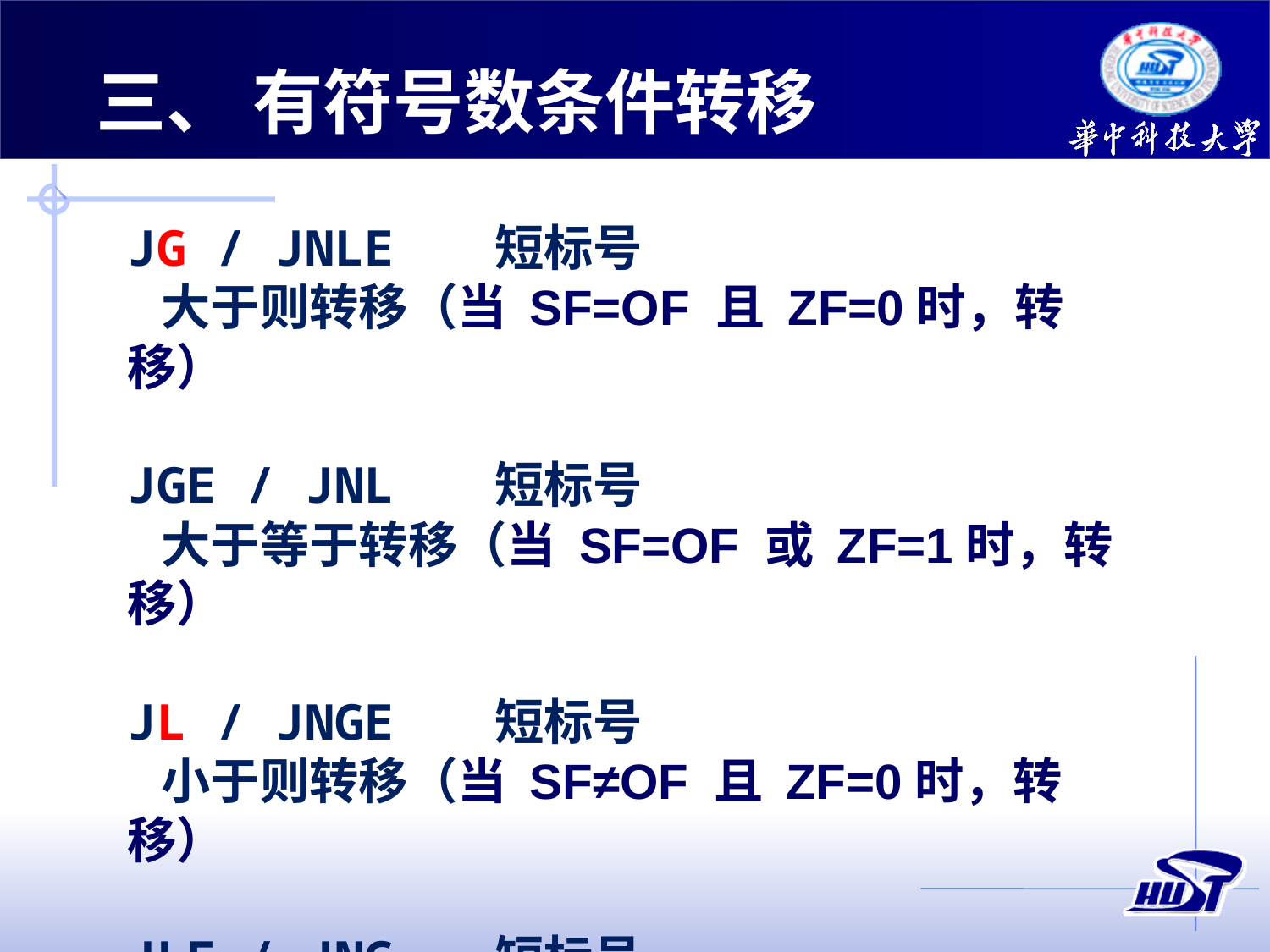

三、 有符号数条件转移
JG / JNLE   短标号
  大于则转移（当 SF=OF 且 ZF=0时，转移）

JGE / JNL   短标号
  大于等于转移（当 SF=OF 或 ZF=1时，转移）

JL / JNGE   短标号
  小于则转移（当 SF≠OF 且 ZF=0时，转移）

JLE / JNG   短标号
  小于等于转移（当 SF≠OF 或 ZF=1时，转移）